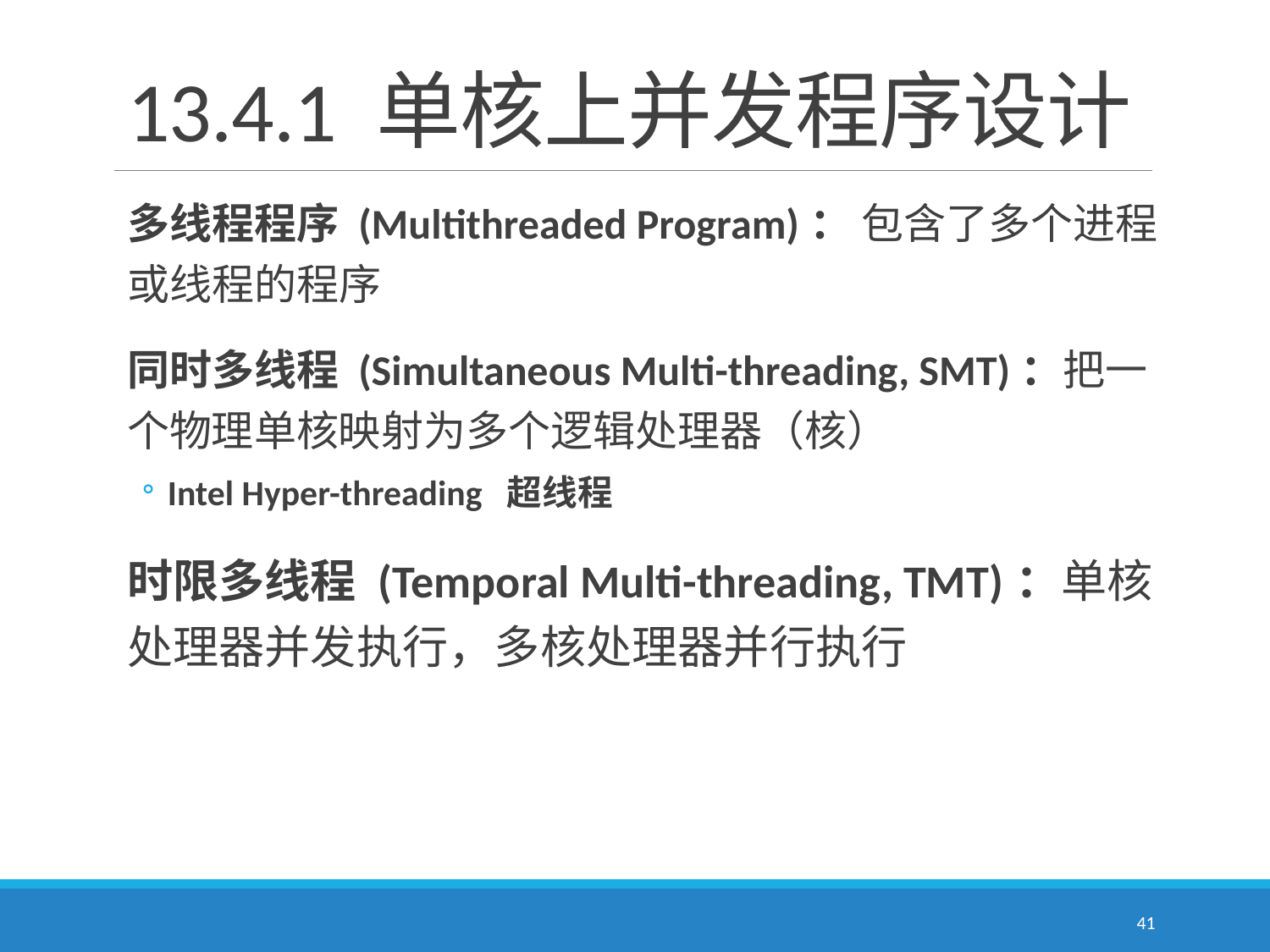

# 13.4.1 单核上并发程序设计
多线程程序 (Multithreaded Program)： 包含了多个进程或线程的程序
同时多线程 (Simultaneous Multi-threading, SMT)：把一个物理单核映射为多个逻辑处理器（核）
Intel Hyper-threading  超线程
时限多线程 (Temporal Multi-threading, TMT)：单核处理器并发执行，多核处理器并行执行
41